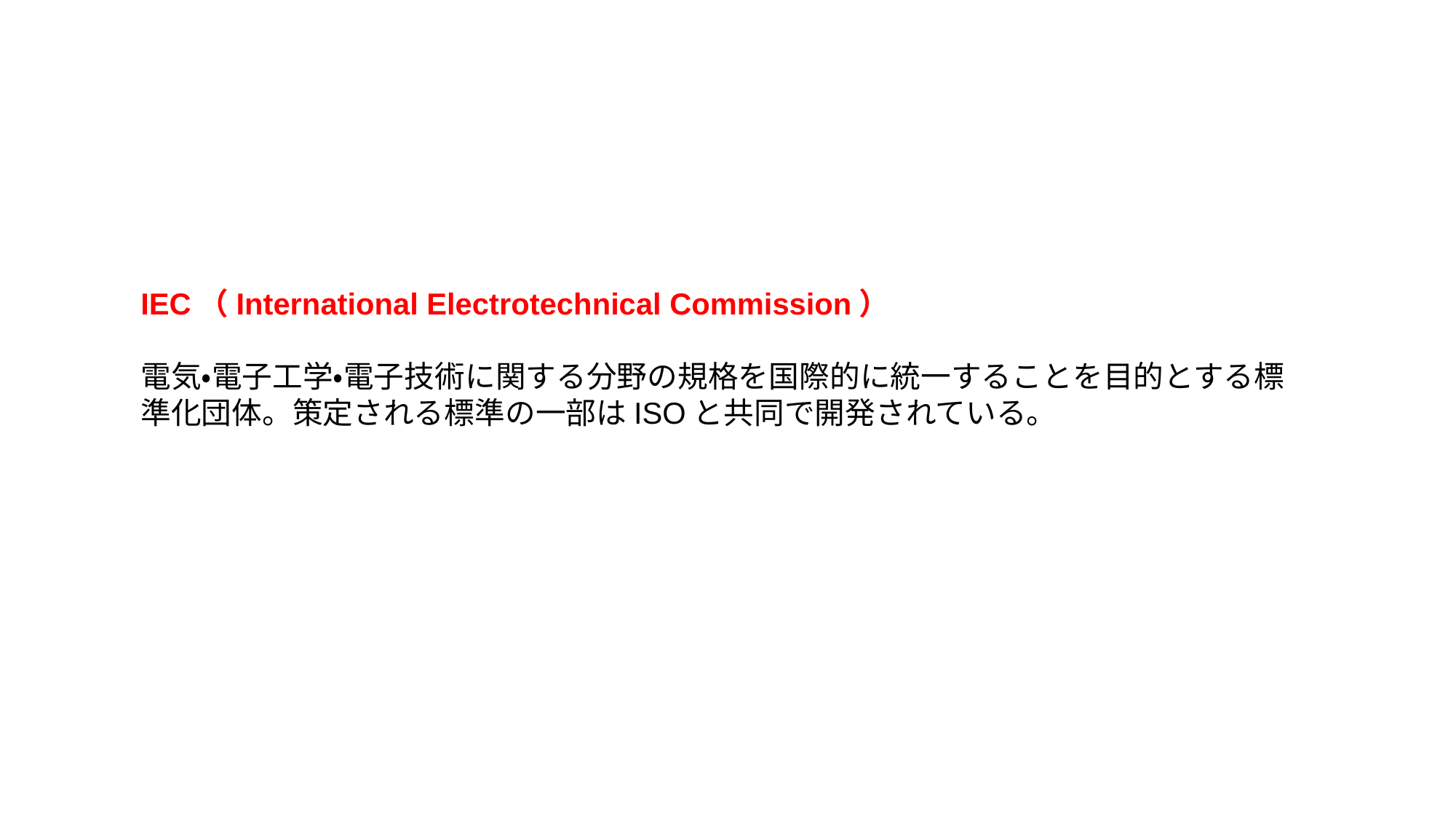

IEC（International Electrotechnical Commission）

電気・電子工学・電子技術に関する分野の規格を国際的に統一することを目的とする標準化団体。策定される標準の一部はISOと共同で開発されている。